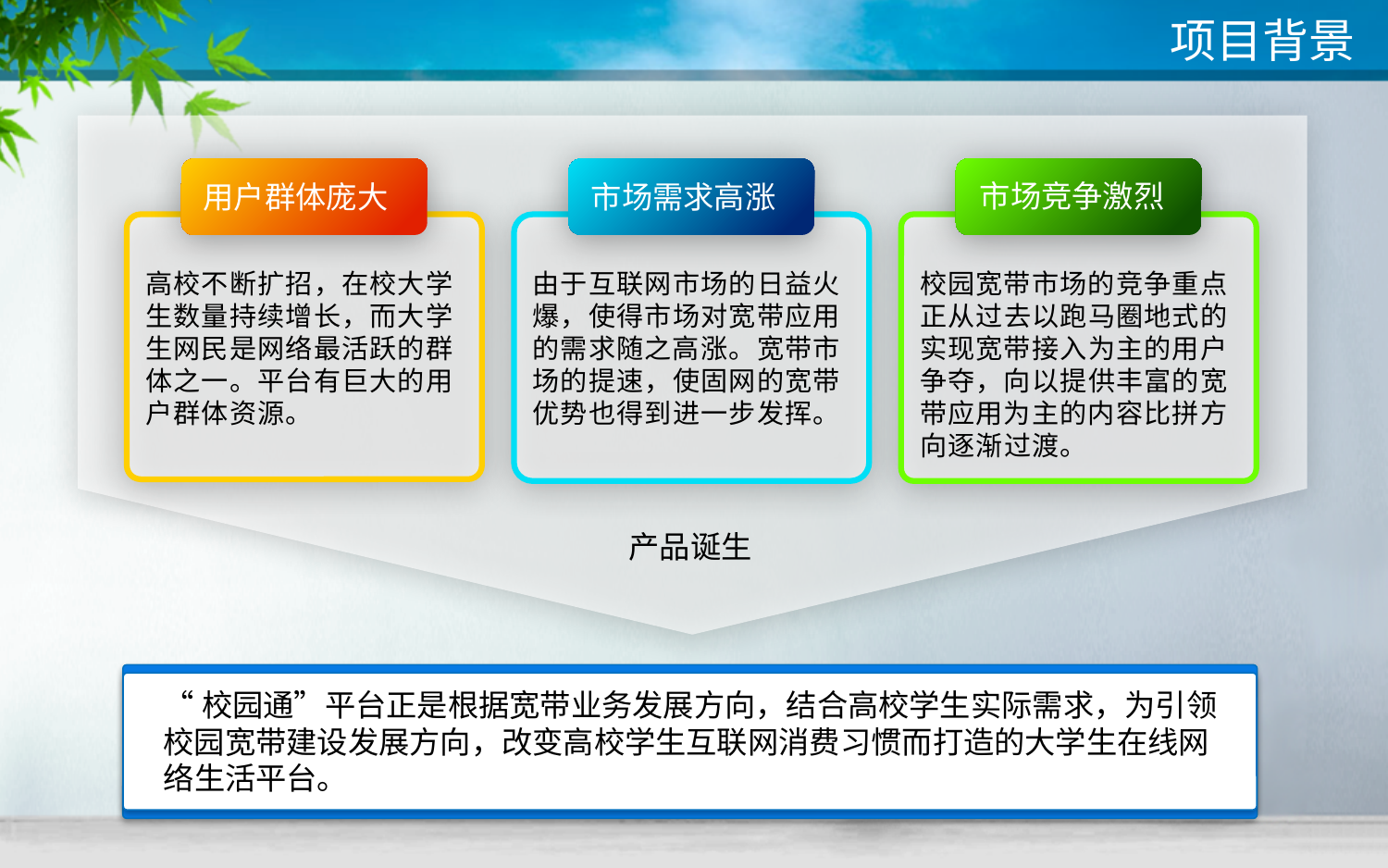

项目背景

用户群体庞大

高校不断扩招，在校大学生数量持续增长，而大学生网民是网络最活跃的群体之一。平台有巨大的用户群体资源。

市场需求高涨

由于互联网市场的日益火爆，使得市场对宽带应用的需求随之高涨。宽带市场的提速，使固网的宽带优势也得到进一步发挥。

市场竞争激烈

校园宽带市场的竞争重点正从过去以跑马圈地式的实现宽带接入为主的用户争夺，向以提供丰富的宽带应用为主的内容比拼方向逐渐过渡。
产品诞生

“校园通”平台正是根据宽带业务发展方向，结合高校学生实际需求，为引领校园宽带建设发展方向，改变高校学生互联网消费习惯而打造的大学生在线网络生活平台。